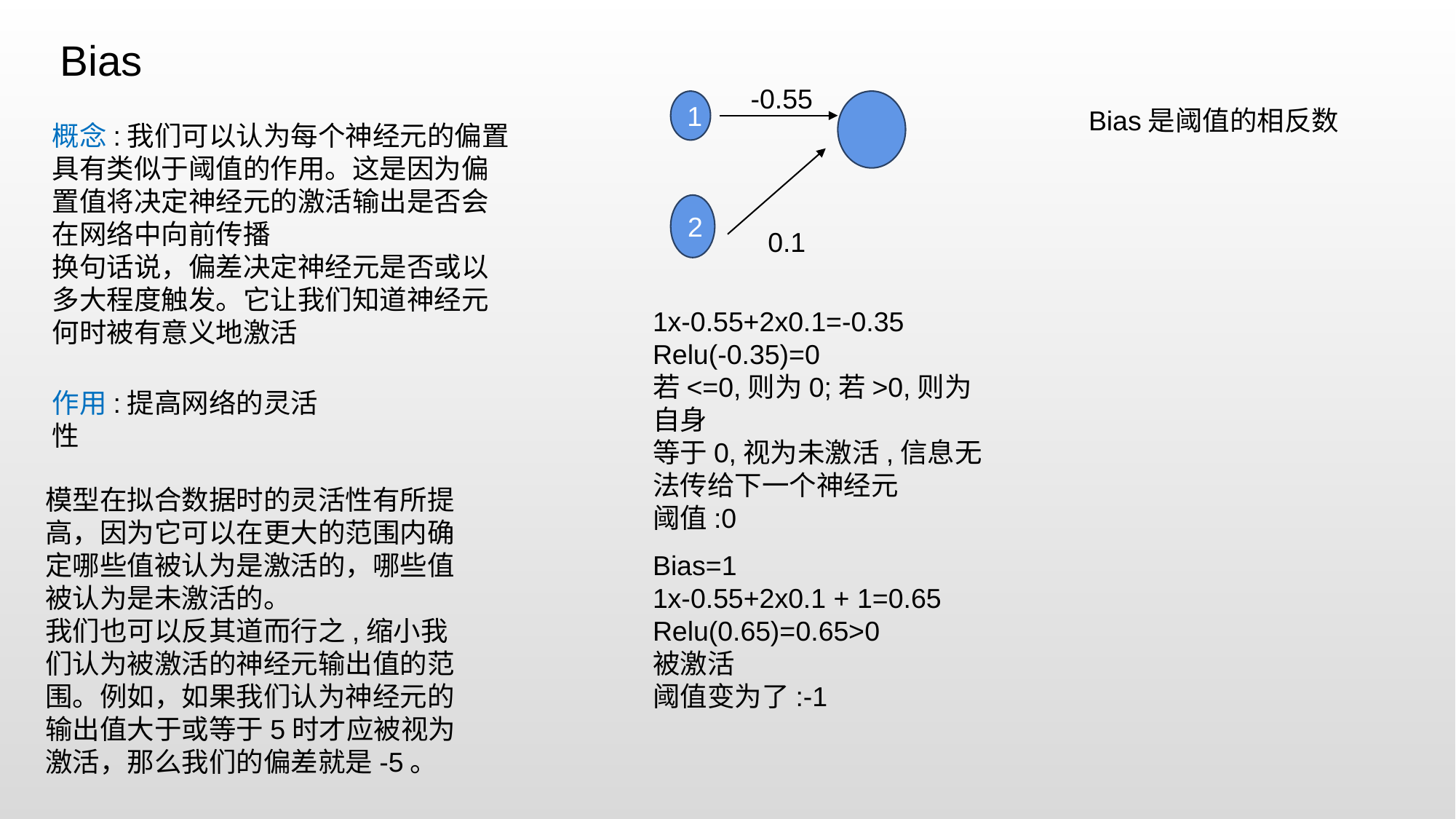

Bias
-0.55
1

Bias是阈值的相反数
概念:我们可以认为每个神经元的偏置具有类似于阈值的作用。这是因为偏置值将决定神经元的激活输出是否会在网络中向前传播
换句话说，偏差决定神经元是否或以多大程度触发。它让我们知道神经元何时被有意义地激活
2
0.1
1x-0.55+2x0.1=-0.35
Relu(-0.35)=0
若<=0,则为0;若>0,则为自身
等于0,视为未激活,信息无法传给下一个神经元
阈值:0
作用:提高网络的灵活性
模型在拟合数据时的灵活性有所提高，因为它可以在更大的范围内确定哪些值被认为是激活的，哪些值被认为是未激活的。
我们也可以反其道而行之,缩小我们认为被激活的神经元输出值的范围。例如，如果我们认为神经元的输出值大于或等于5时才应被视为激活，那么我们的偏差就是-5。

Bias=1
1x-0.55+2x0.1 + 1=0.65
Relu(0.65)=0.65>0
被激活
阈值变为了:-1